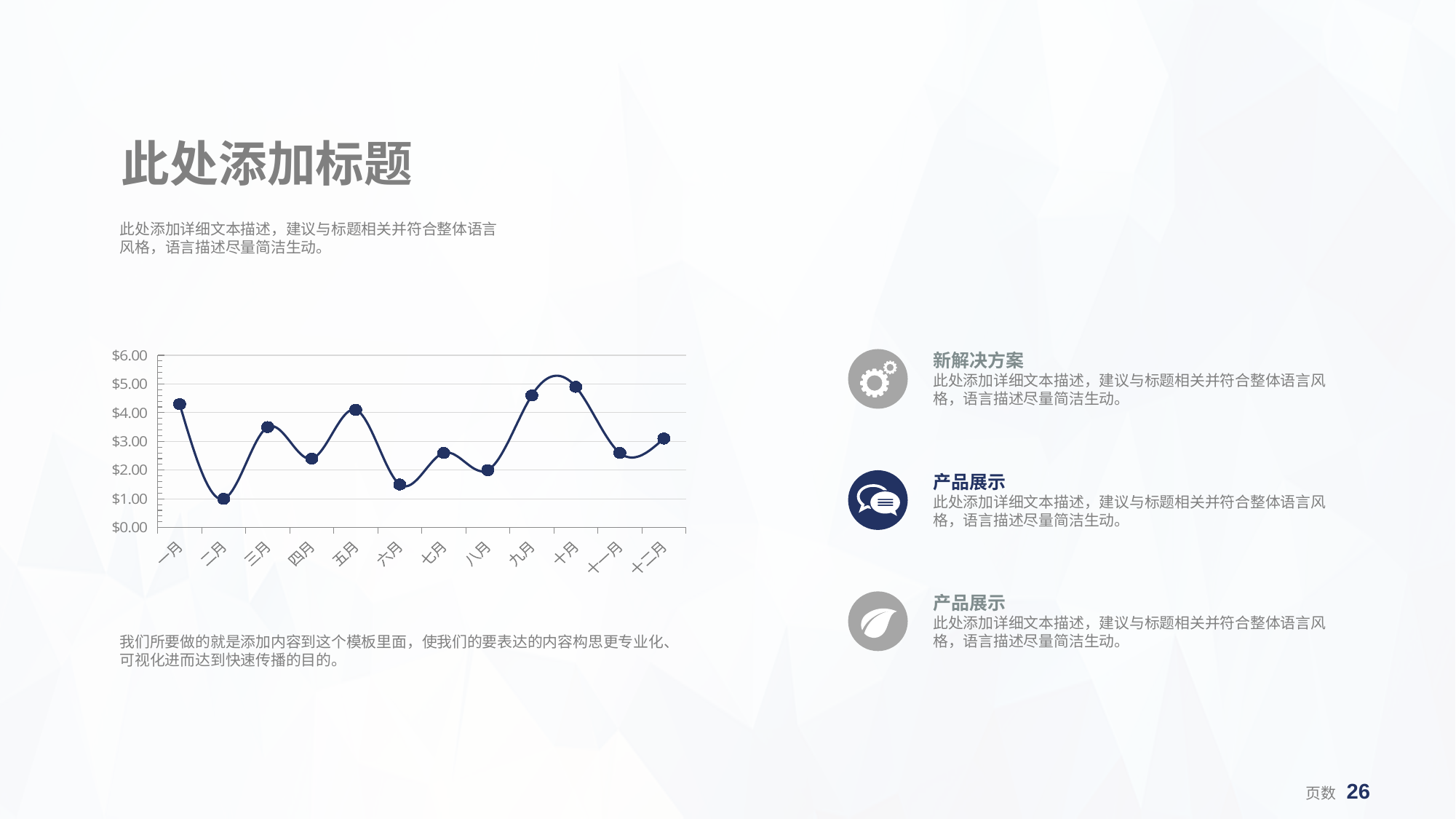

此处添加标题
此处添加详细文本描述，建议与标题相关并符合整体语言风格，语言描述尽量简洁生动。

### Chart

| Category | 列1 |
|---|---|
| 一月 | 4.3 |
| 二月 | 1.0 |
| 三月 | 3.5 |
| 四月 | 2.4 |
| 五月 | 4.1 |
| 六月 | 1.5 |
| 七月 | 2.6 |
| 八月 | 2.0 |
| 九月 | 4.6 |
| 十月 | 4.9 |
| 十一月 | 2.6 |
| 十二月 | 3.1 |
新解决方案
此处添加详细文本描述，建议与标题相关并符合整体语言风格，语言描述尽量简洁生动。

产品展示
此处添加详细文本描述，建议与标题相关并符合整体语言风格，语言描述尽量简洁生动。

产品展示
此处添加详细文本描述，建议与标题相关并符合整体语言风格，语言描述尽量简洁生动。

我们所要做的就是添加内容到这个模板里面，使我们的要表达的内容构思更专业化、可视化进而达到快速传播的目的。
           页数  26